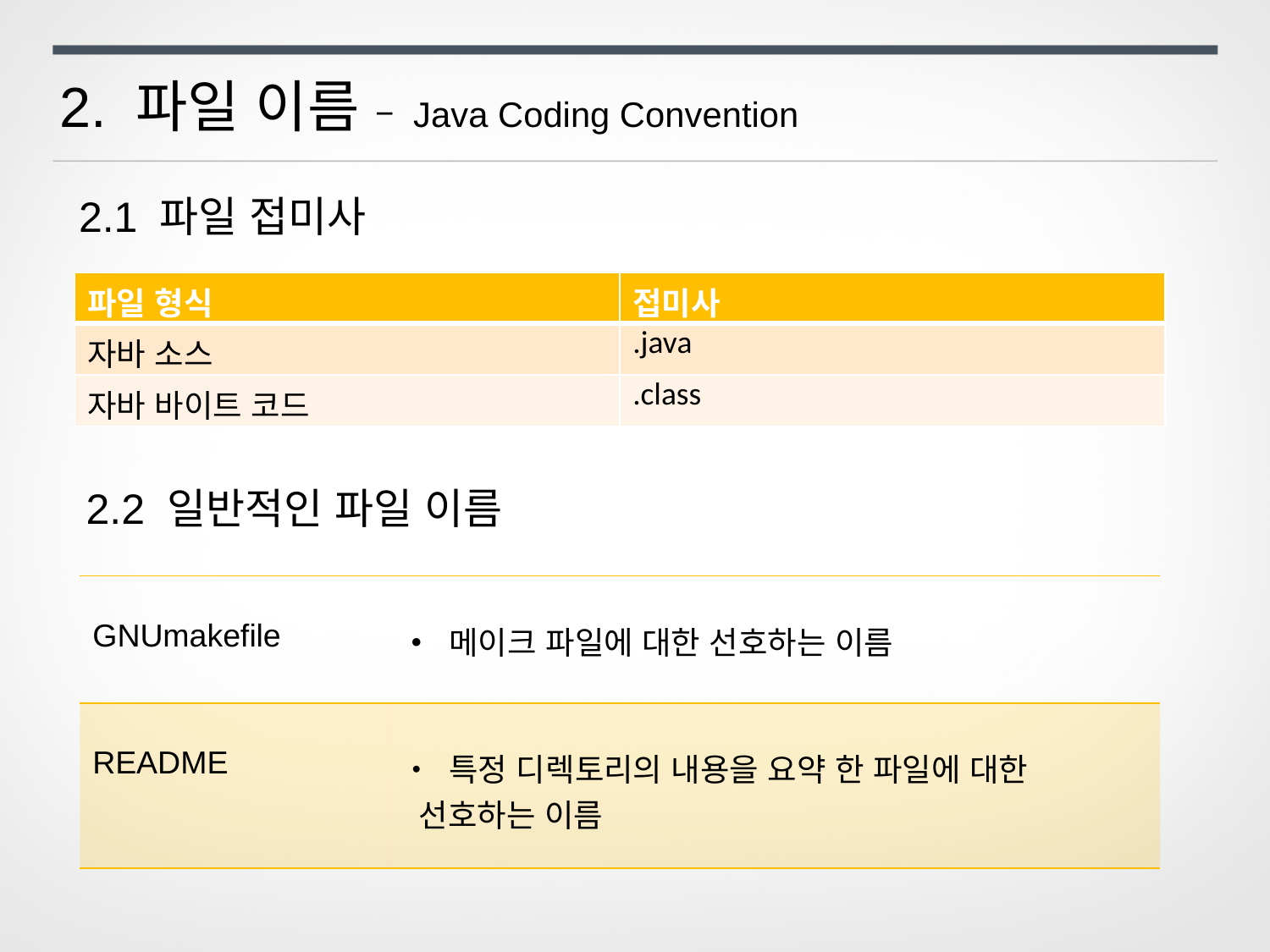

2. 파일 이름 – Java Coding Convention
2.1 파일 접미사
| 파일 형식 | 접미사 |
| --- | --- |
| 자바 소스 | .java |
| 자바 바이트 코드 | .class |
2.2 일반적인 파일 이름
| GNUmakefile | • 메이크 파일에 대한 선호하는 이름 |
| --- | --- |
| README | • 특정 디렉토리의 내용을 요약 한 파일에 대한 선호하는 이름 |